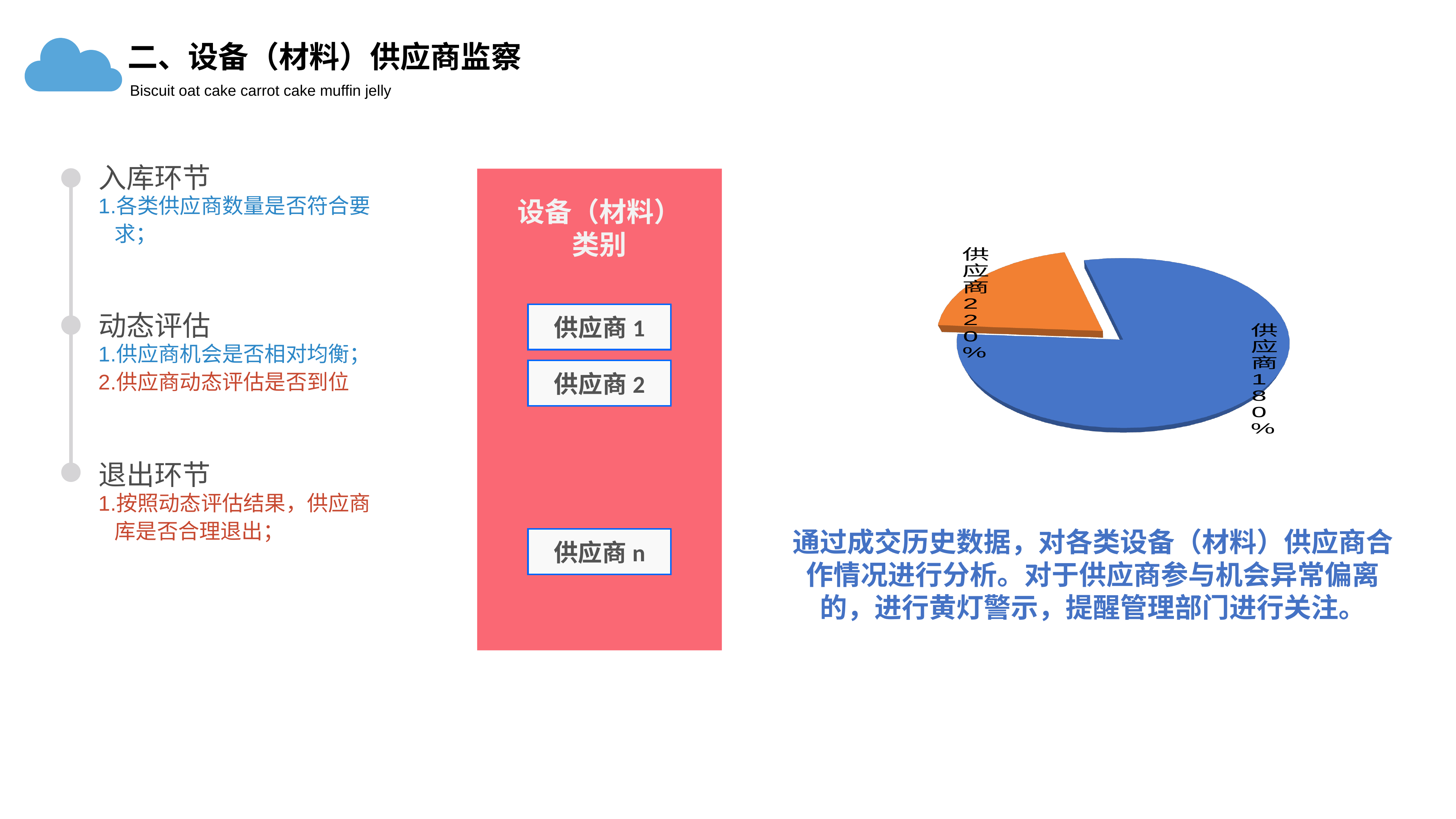

二、设备（材料）供应商监察

Biscuit oat cake carrot cake muffin jelly
入库环节
各类供应商数量是否符合要求；

[unsupported chart]

设备（材料）
类别
动态评估
供应商机会是否相对均衡；
供应商动态评估是否到位
供应商1
供应商2
退出环节
按照动态评估结果，供应商库是否合理退出；
通过成交历史数据，对各类设备（材料）供应商合作情况进行分析。对于供应商参与机会异常偏离的，进行黄灯警示，提醒管理部门进行关注。
供应商n
108